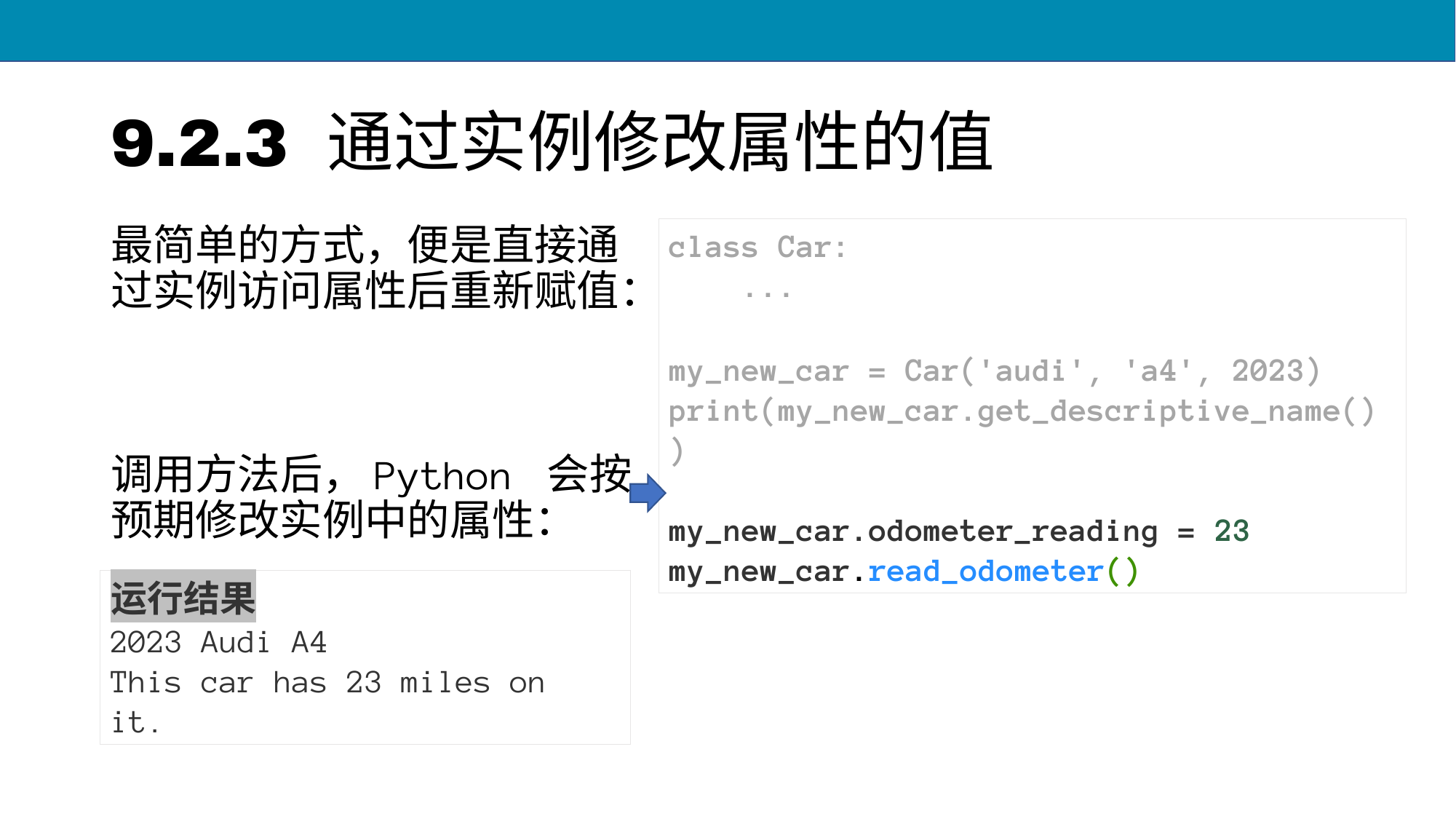

# 9.2.3 通过实例修改属性的值
最简单的方式，便是直接通过实例访问属性后重新赋值：

调用方法后，Python 会按预期修改实例中的属性：

class Car:
    ...
my_new_car = Car('audi', 'a4', 2023)
print(my_new_car.get_descriptive_name())

my_new_car.odometer_reading = 23
my_new_car.read_odometer()

运行结果
2023 Audi A4
This car has 23 miles on it.